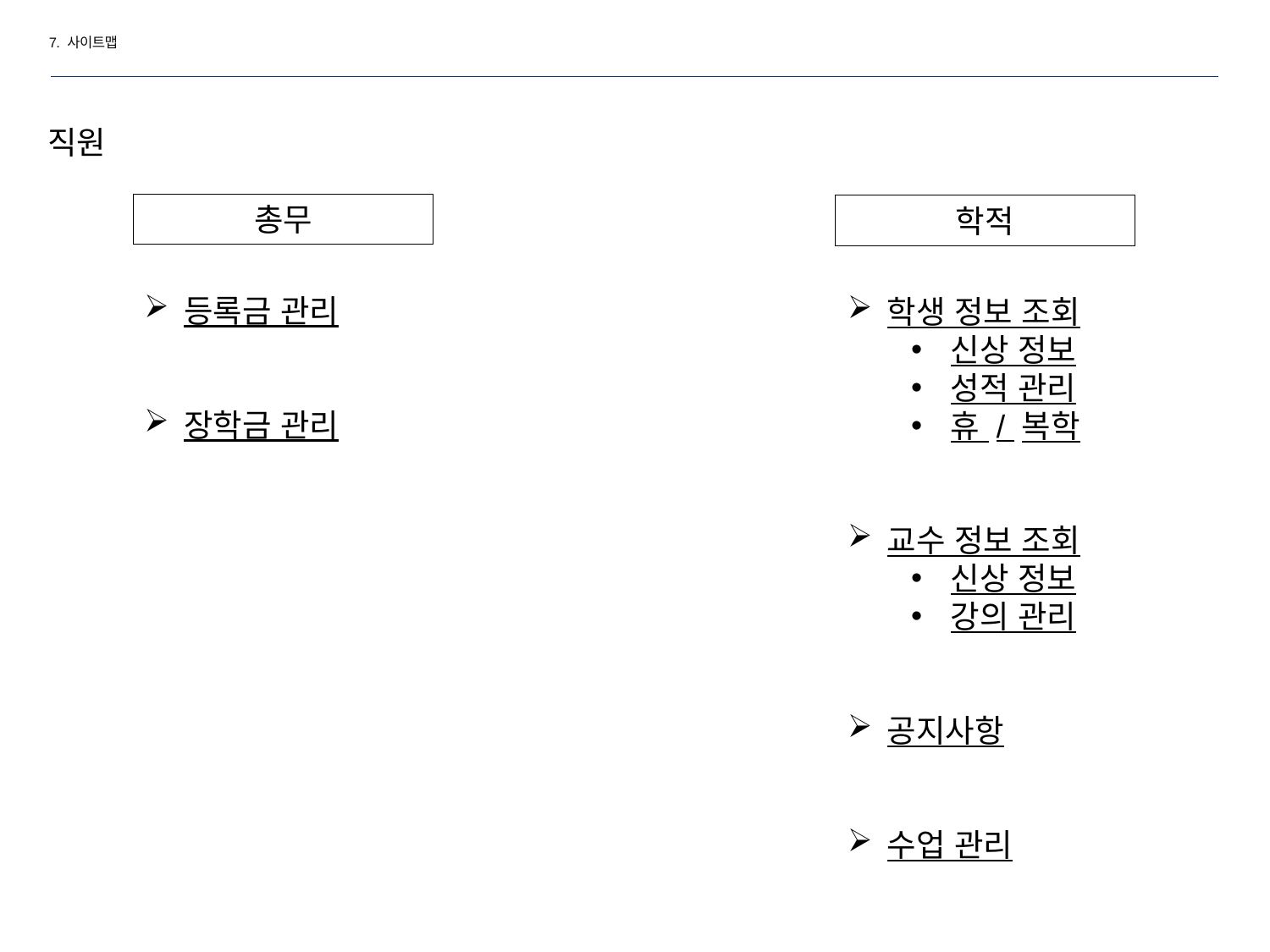

7. 사이트맵
직원
총무
학적

등록금 관리

장학금 관리

학생 정보 조회
신상 정보
성적 관리
휴 / 복학

교수 정보 조회
신상 정보
강의 관리

공지사항

수업 관리